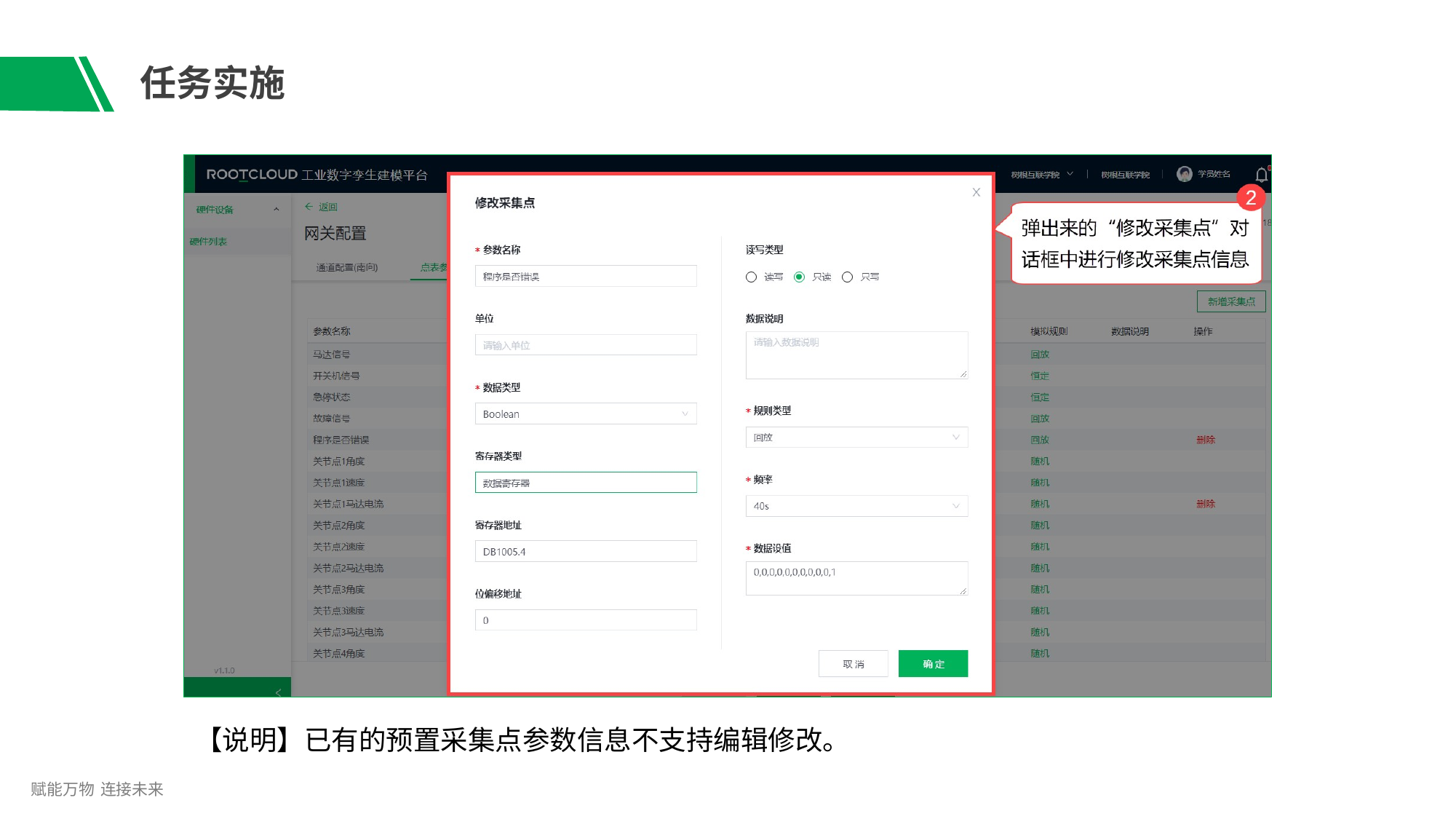

# 任务实施

【说明】已有的预置采集点参数信息不支持编辑修改。
赋能万物 连接未来